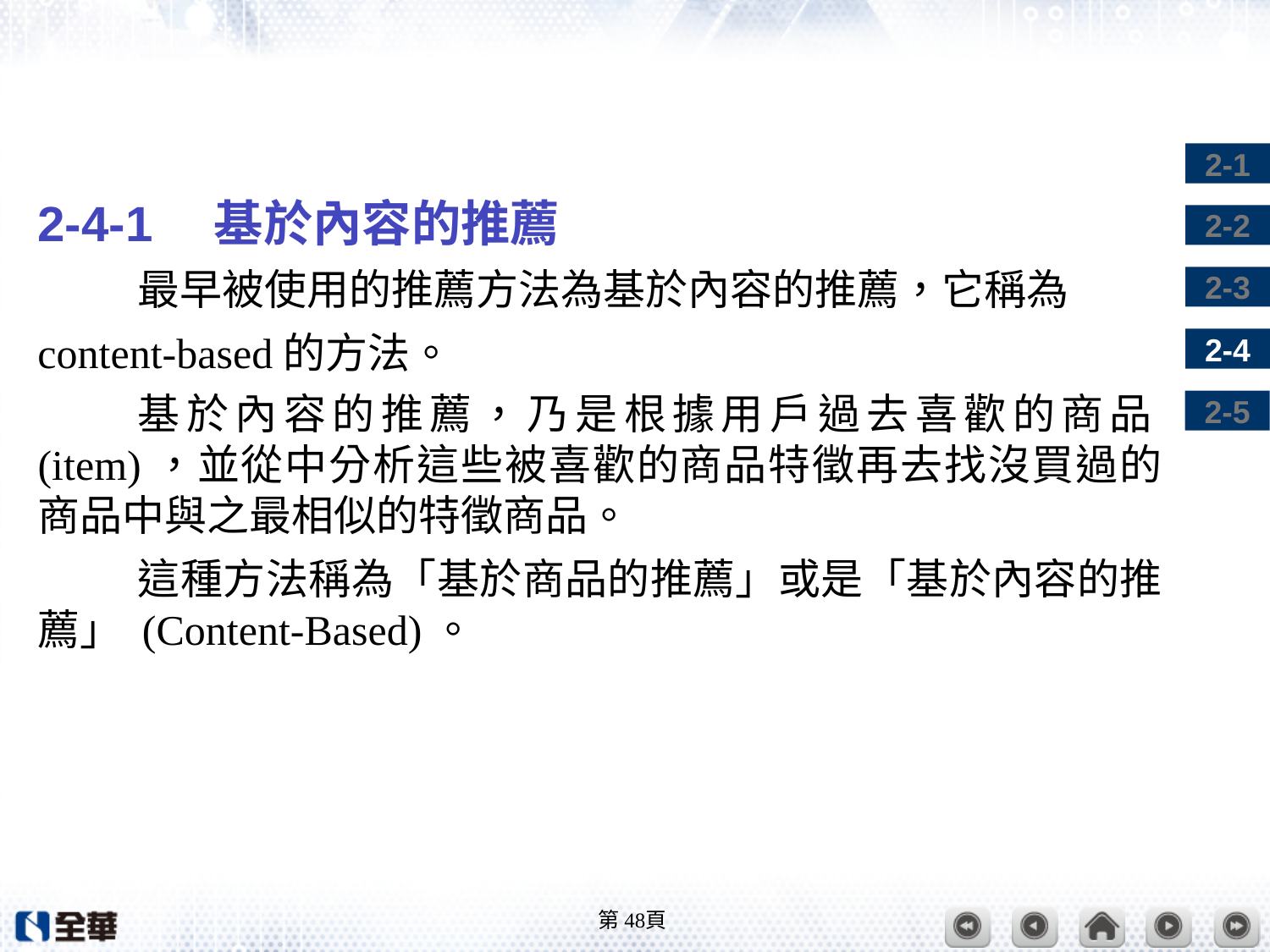

#
2-4-1　基於內容的推薦
最早被使用的推薦方法為基於內容的推薦，它稱為
content-based的方法。
基於內容的推薦，乃是根據用戶過去喜歡的商品(item)，並從中分析這些被喜歡的商品特徵再去找沒買過的商品中與之最相似的特徵商品。
這種方法稱為「基於商品的推薦」或是「基於內容的推薦」 (Content-Based)。